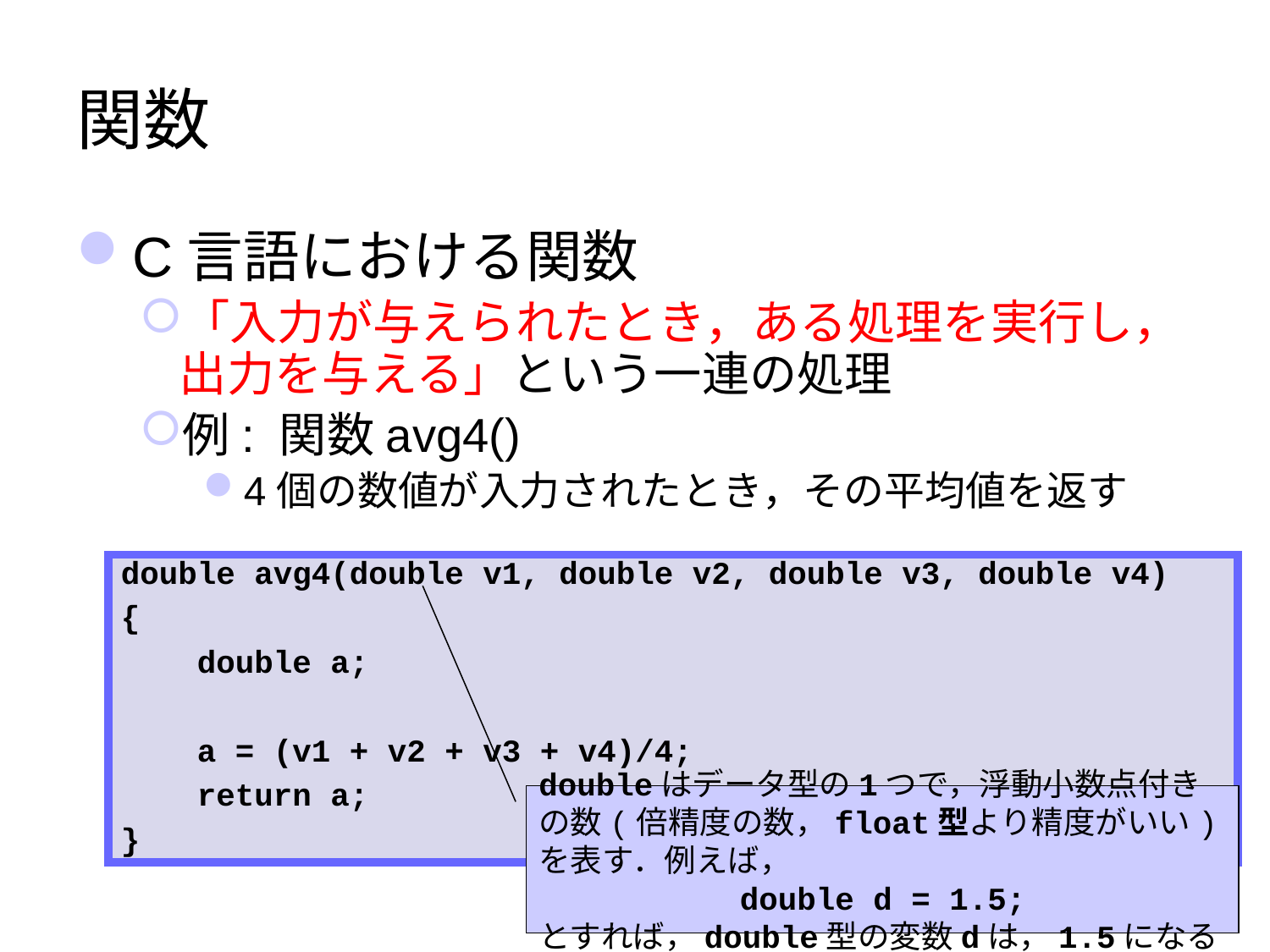

# 関数
C言語における関数
「入力が与えられたとき，ある処理を実行し，出力を与える」という一連の処理
例: 関数avg4()
4個の数値が入力されたとき，その平均値を返す
double avg4(double v1, double v2, double v3, double v4)
{
    double a;

    a = (v1 + v2 + v3 + v4)/4;
    return a;
}
doubleはデータ型の1つで，浮動小数点付きの数(倍精度の数，float型より精度がいい)を表す．例えば，
double d = 1.5;
とすれば，double型の変数dは，1.5になる
66